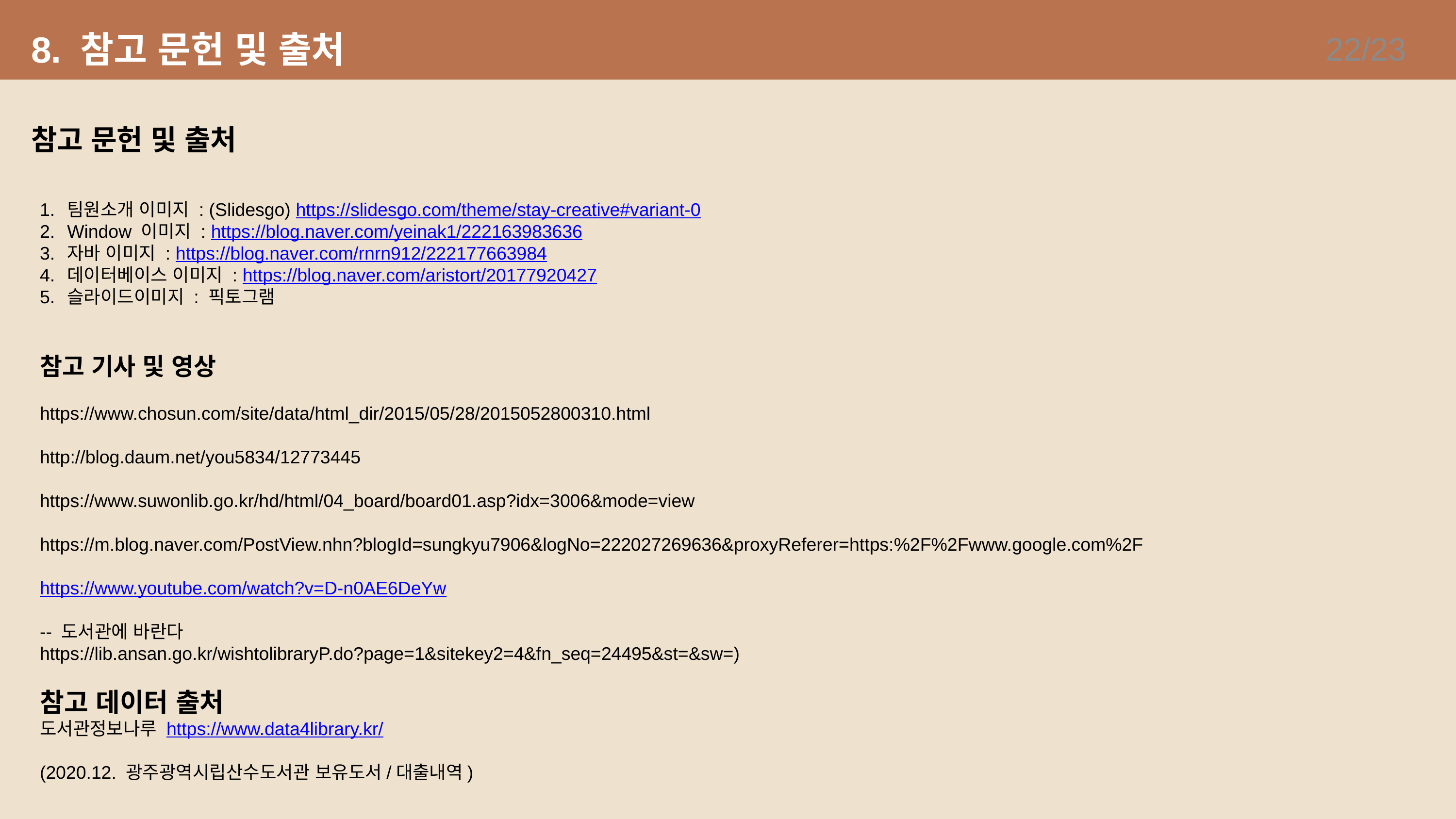

8. 참고 문헌 및 출처
22/23
참고 문헌 및 출처

팀원소개 이미지 : (Slidesgo) https://slidesgo.com/theme/stay-creative#variant-0
Window 이미지 : https://blog.naver.com/yeinak1/222163983636
자바 이미지 : https://blog.naver.com/rnrn912/222177663984
데이터베이스 이미지 : https://blog.naver.com/aristort/20177920427
슬라이드이미지 : 픽토그램

참고 기사 및 영상

https://www.chosun.com/site/data/html_dir/2015/05/28/2015052800310.html

http://blog.daum.net/you5834/12773445

https://www.suwonlib.go.kr/hd/html/04_board/board01.asp?idx=3006&mode=view

https://m.blog.naver.com/PostView.nhn?blogId=sungkyu7906&logNo=222027269636&proxyReferer=https:%2F%2Fwww.google.com%2F

https://www.youtube.com/watch?v=D-n0AE6DeYw

-- 도서관에 바란다
https://lib.ansan.go.kr/wishtolibraryP.do?page=1&sitekey2=4&fn_seq=24495&st=&sw=)

참고 데이터 출처
도서관정보나루 https://www.data4library.kr/

(2020.12. 광주광역시립산수도서관 보유도서/대출내역)